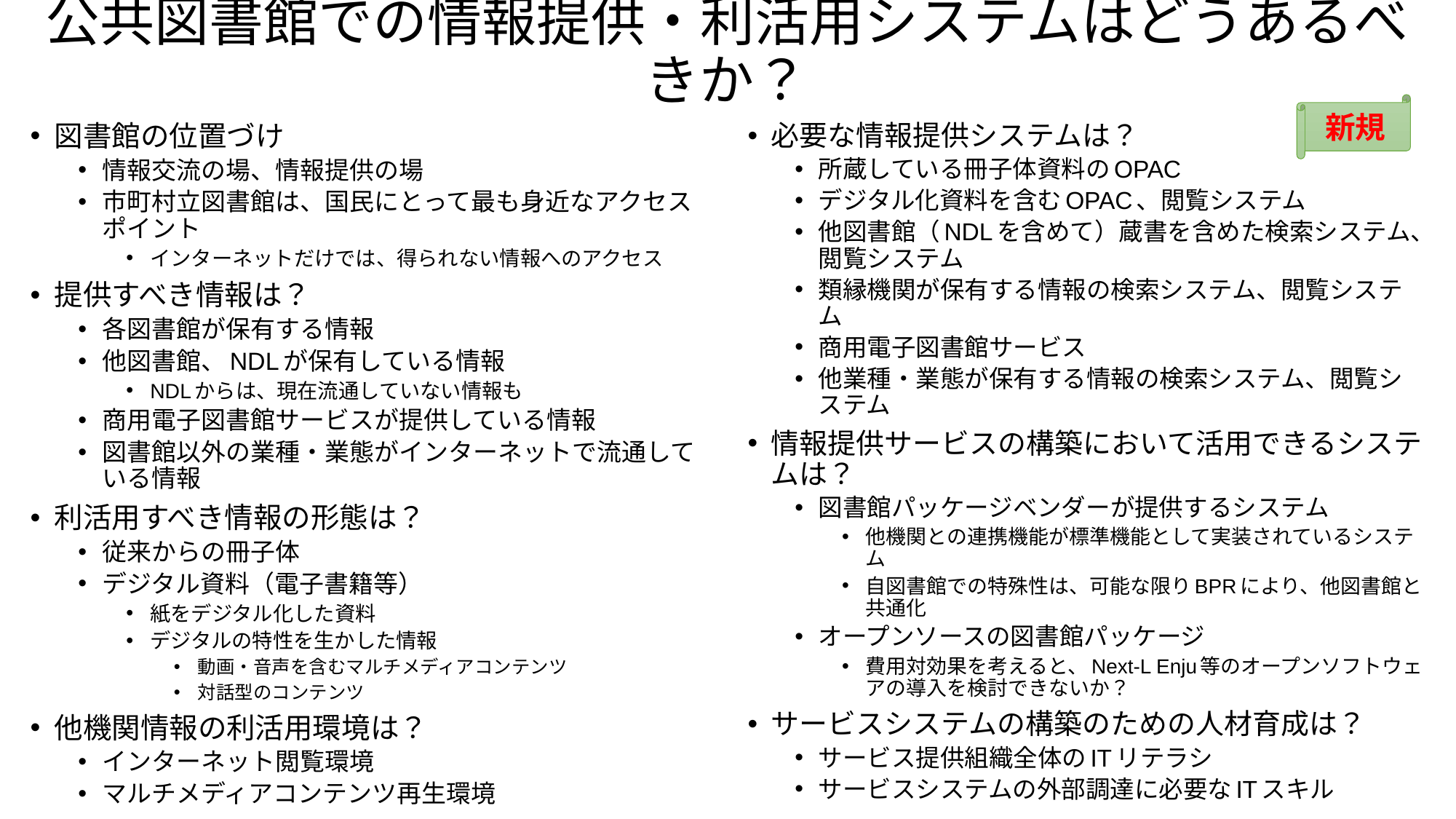

# 公共図書館での情報提供・利活用システムはどうあるべきか？
新規
必要な情報提供システムは？
所蔵している冊子体資料のOPAC
デジタル化資料を含むOPAC、閲覧システム
他図書館（NDLを含めて）蔵書を含めた検索システム、閲覧システム
類縁機関が保有する情報の検索システム、閲覧システム
商用電子図書館サービス
他業種・業態が保有する情報の検索システム、閲覧システム
情報提供サービスの構築において活用できるシステムは？
図書館パッケージベンダーが提供するシステム
他機関との連携機能が標準機能として実装されているシステム
自図書館での特殊性は、可能な限りBPRにより、他図書館と共通化
オープンソースの図書館パッケージ
費用対効果を考えると、Next-L Enju等のオープンソフトウェアの導入を検討できないか？
サービスシステムの構築のための人材育成は？
サービス提供組織全体のITリテラシ
サービスシステムの外部調達に必要なITスキル
図書館の位置づけ
情報交流の場、情報提供の場
市町村立図書館は、国民にとって最も身近なアクセスポイント
インターネットだけでは、得られない情報へのアクセス
提供すべき情報は？
各図書館が保有する情報
他図書館、NDLが保有している情報
NDLからは、現在流通していない情報も
商用電子図書館サービスが提供している情報
図書館以外の業種・業態がインターネットで流通している情報
利活用すべき情報の形態は？
従来からの冊子体
デジタル資料（電子書籍等）
紙をデジタル化した資料
デジタルの特性を生かした情報
動画・音声を含むマルチメディアコンテンツ
対話型のコンテンツ
他機関情報の利活用環境は？
インターネット閲覧環境
マルチメディアコンテンツ再生環境